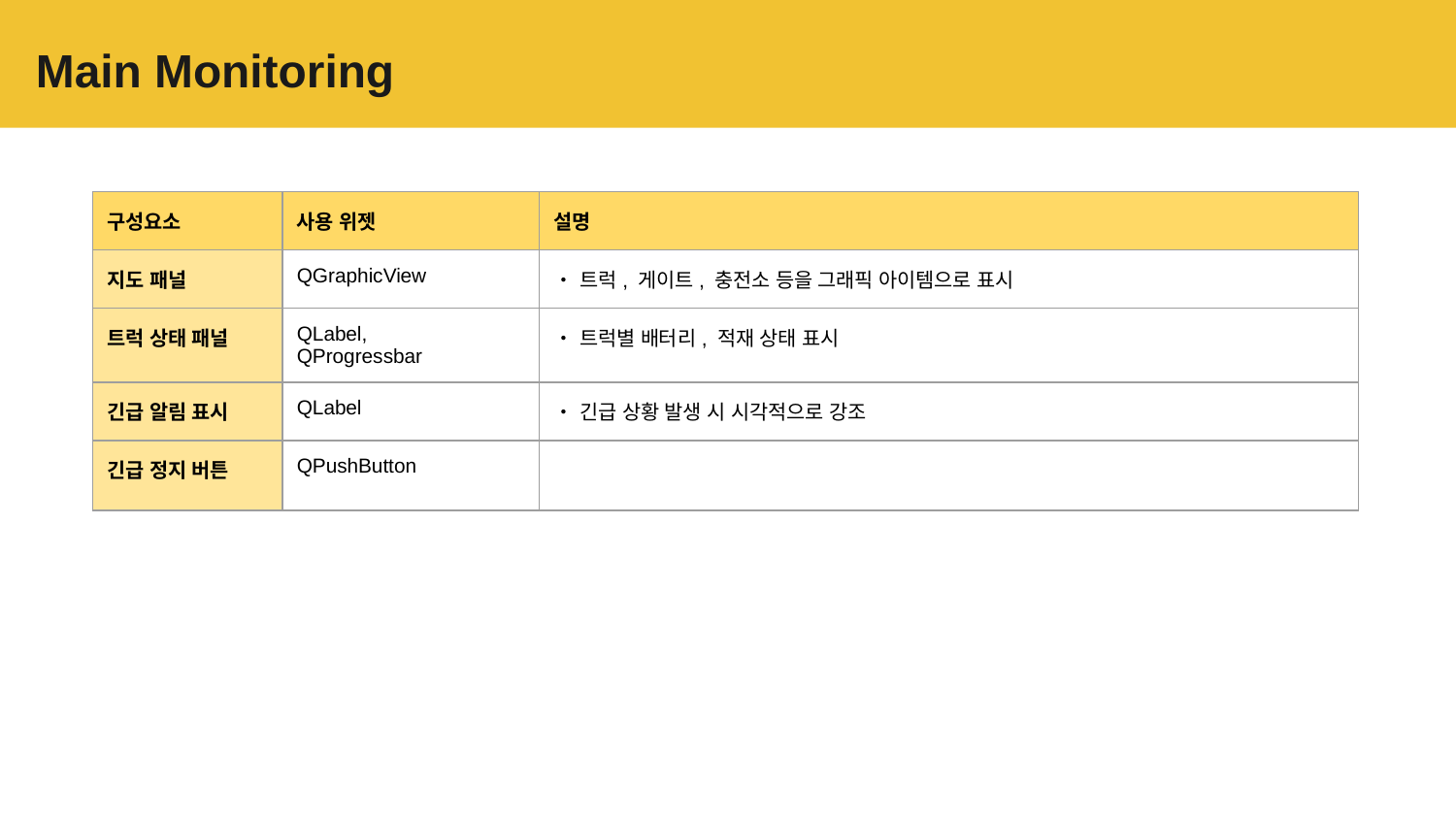

# Main Monitoring
| 구성요소 | 사용 위젯 | 설명 |
| --- | --- | --- |
| 지도 패널 | QGraphicView | ‧트럭, 게이트, 충전소 등을 그래픽 아이템으로 표시 |
| 트럭 상태 패널 | QLabel, QProgressbar | ‧트럭별 배터리, 적재 상태 표시 |
| 긴급 알림 표시 | QLabel | ‧긴급 상황 발생 시 시각적으로 강조 |
| 긴급 정지 버튼 | QPushButton |  |